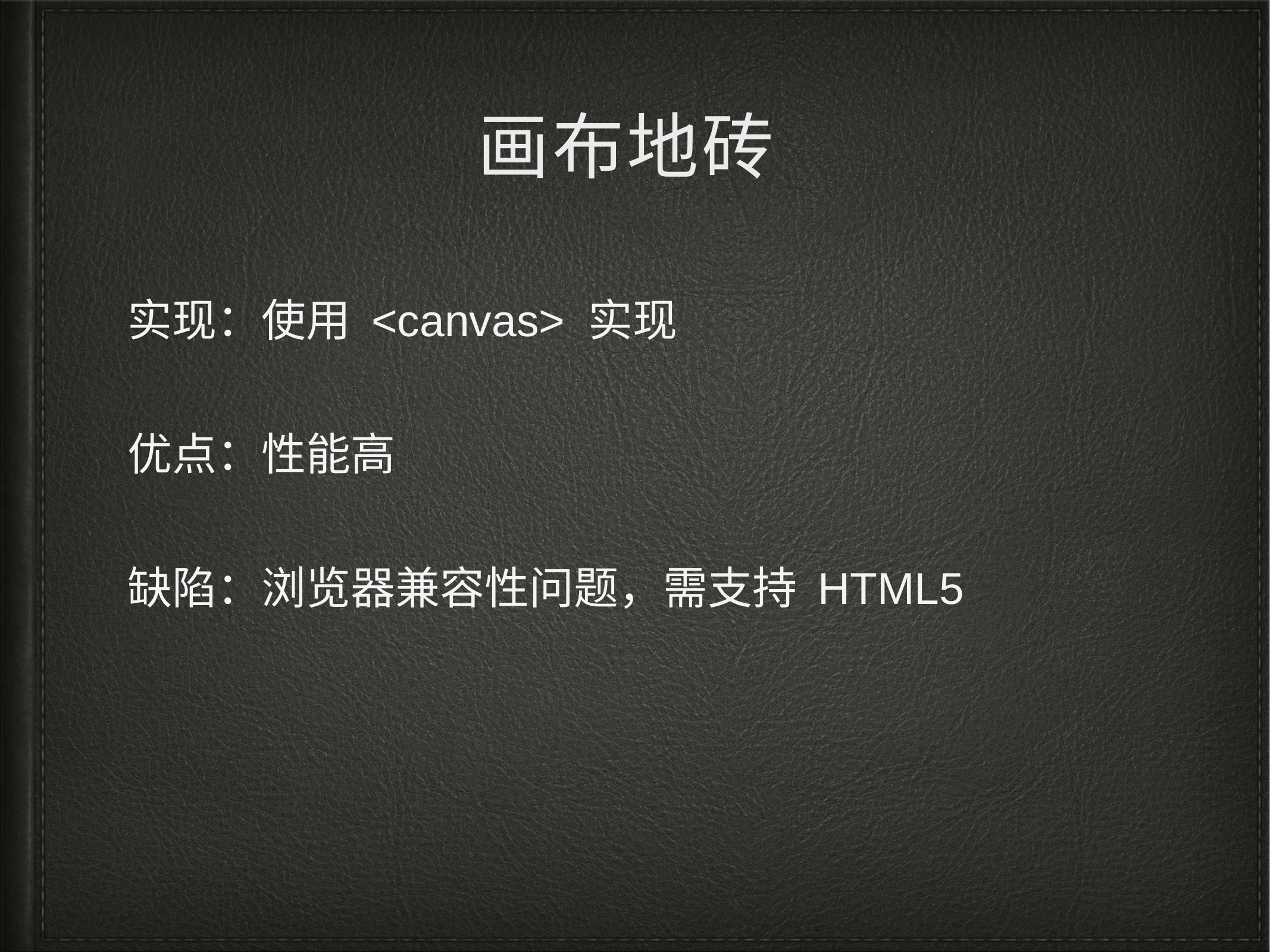

# 画布地砖
实现：使用 <canvas> 实现
优点：性能高
缺陷：浏览器兼容性问题，需支持 HTML5